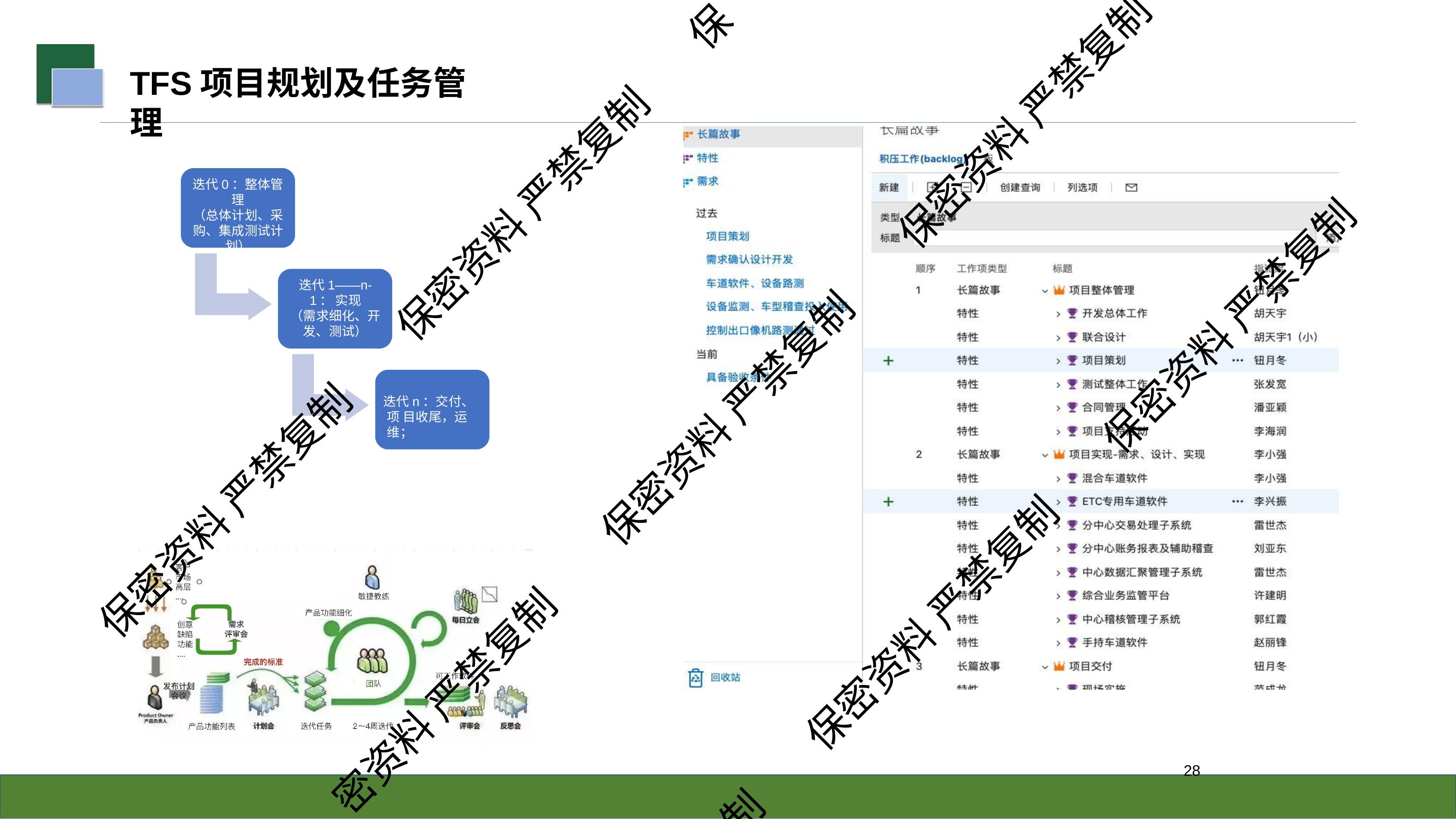

保
# TFS项目规划及任务管理
保密资料 严禁复制

迭代0：整体管理
（总体计划、采 购、集成测试计 划）
保密资料 严禁复制

迭代1——n-1： 实现
（需求细化、开 发、测试）
保密资料 严禁复制

迭代n：交付、项 目收尾，运维；
保密资料 严禁复制
保密资料 严禁复制

保密资料 严禁复制
密资料 严禁复制
28
制